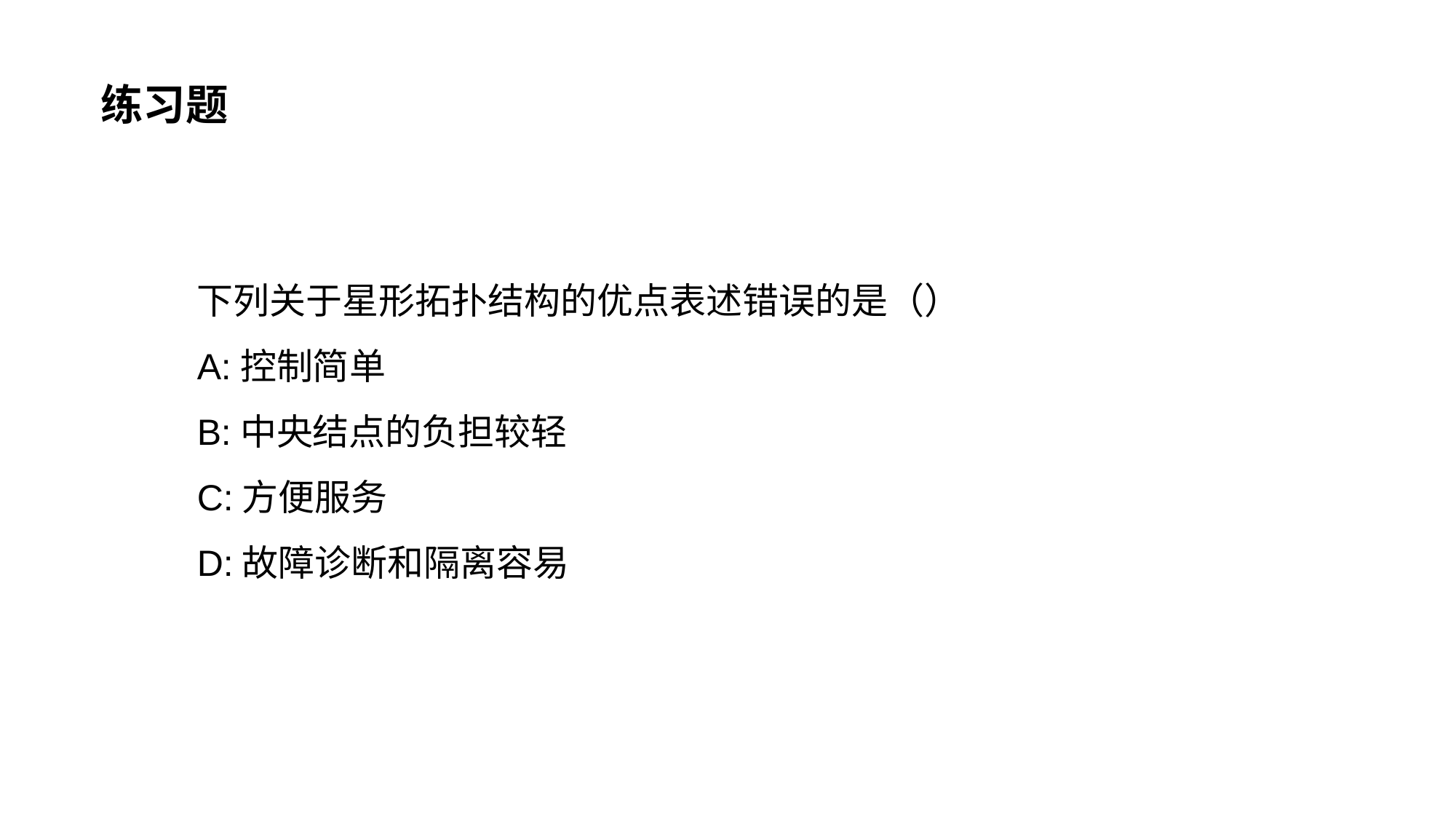

练习题
下列关于星形拓扑结构的优点表述错误的是（）
A:控制简单
B:中央结点的负担较轻
C:方便服务
D:故障诊断和隔离容易